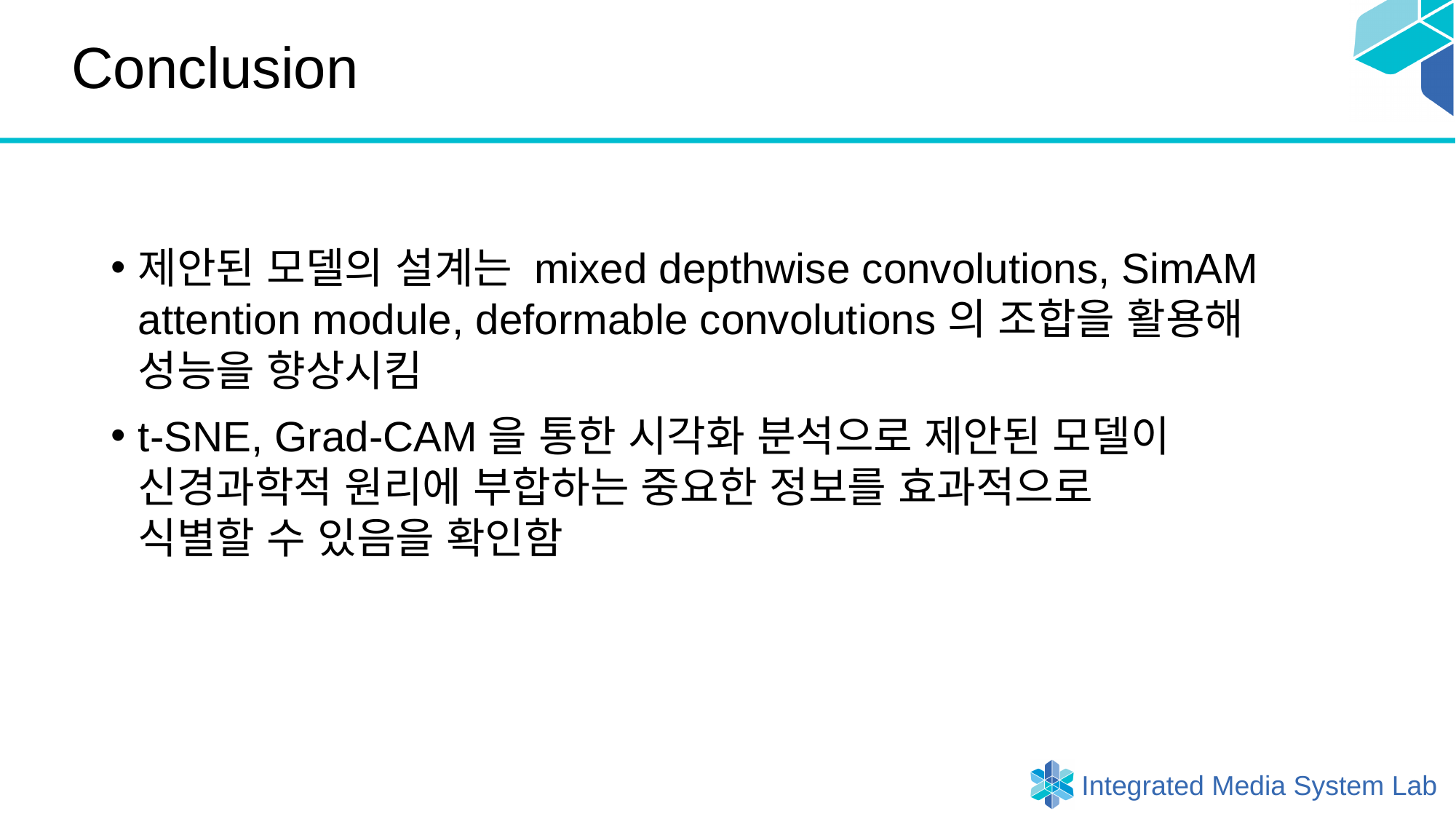

# Conclusion
제안된 모델의 설계는 mixed depthwise convolutions, SimAM attention module, deformable convolutions의 조합을 활용해
성능을 향상시킴
t-SNE, Grad-CAM을 통한 시각화 분석으로 제안된 모델이 신경과학적 원리에 부합하는 중요한 정보를 효과적으로
식별할 수 있음을 확인함